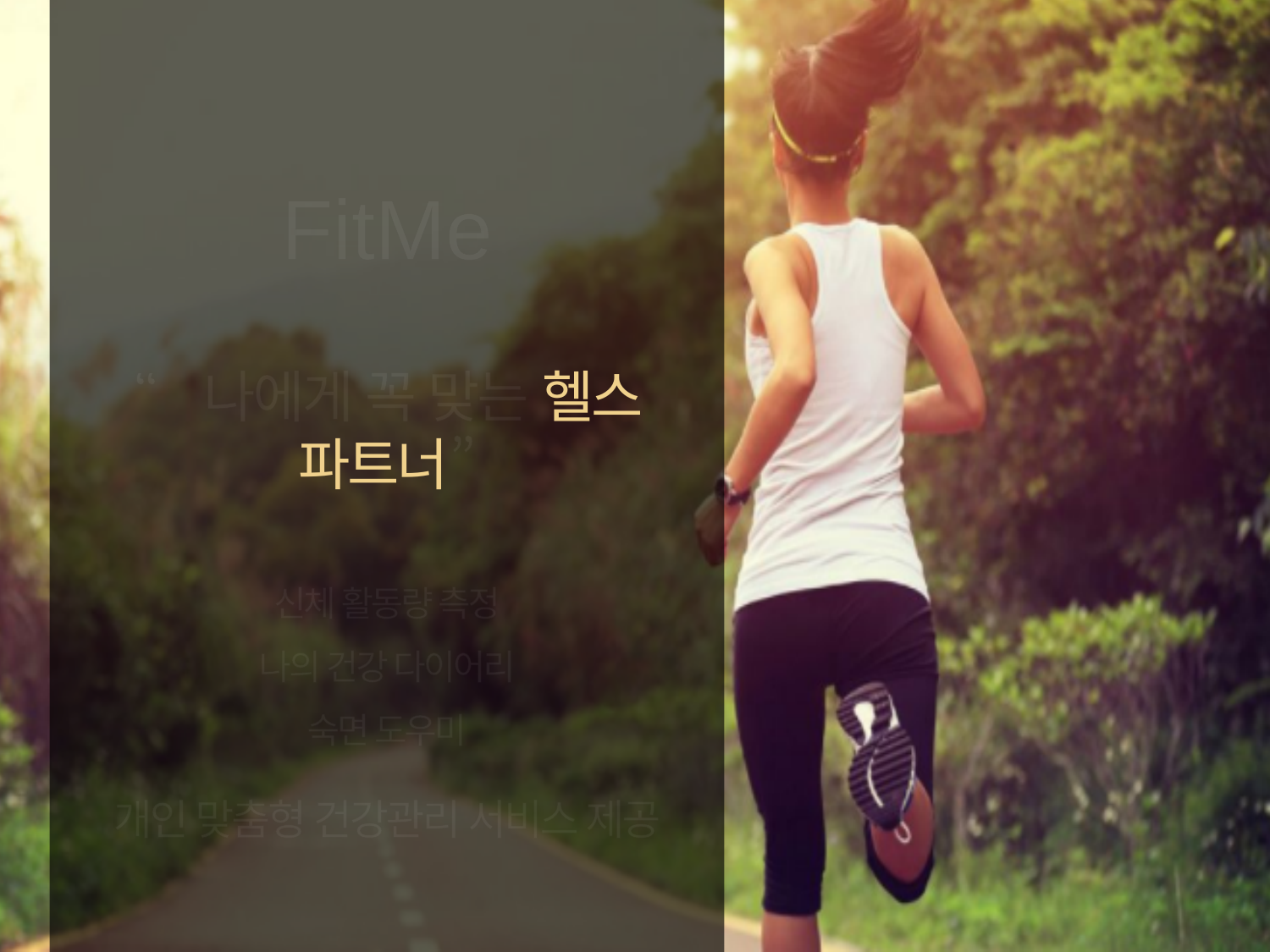

FitMe

“나에게 꼭 맞는 헬스 파트너”

신체 활동량 측정
나의 건강 다이어리
숙면 도우미

개인 맞춤형 건강관리 서비스 제공